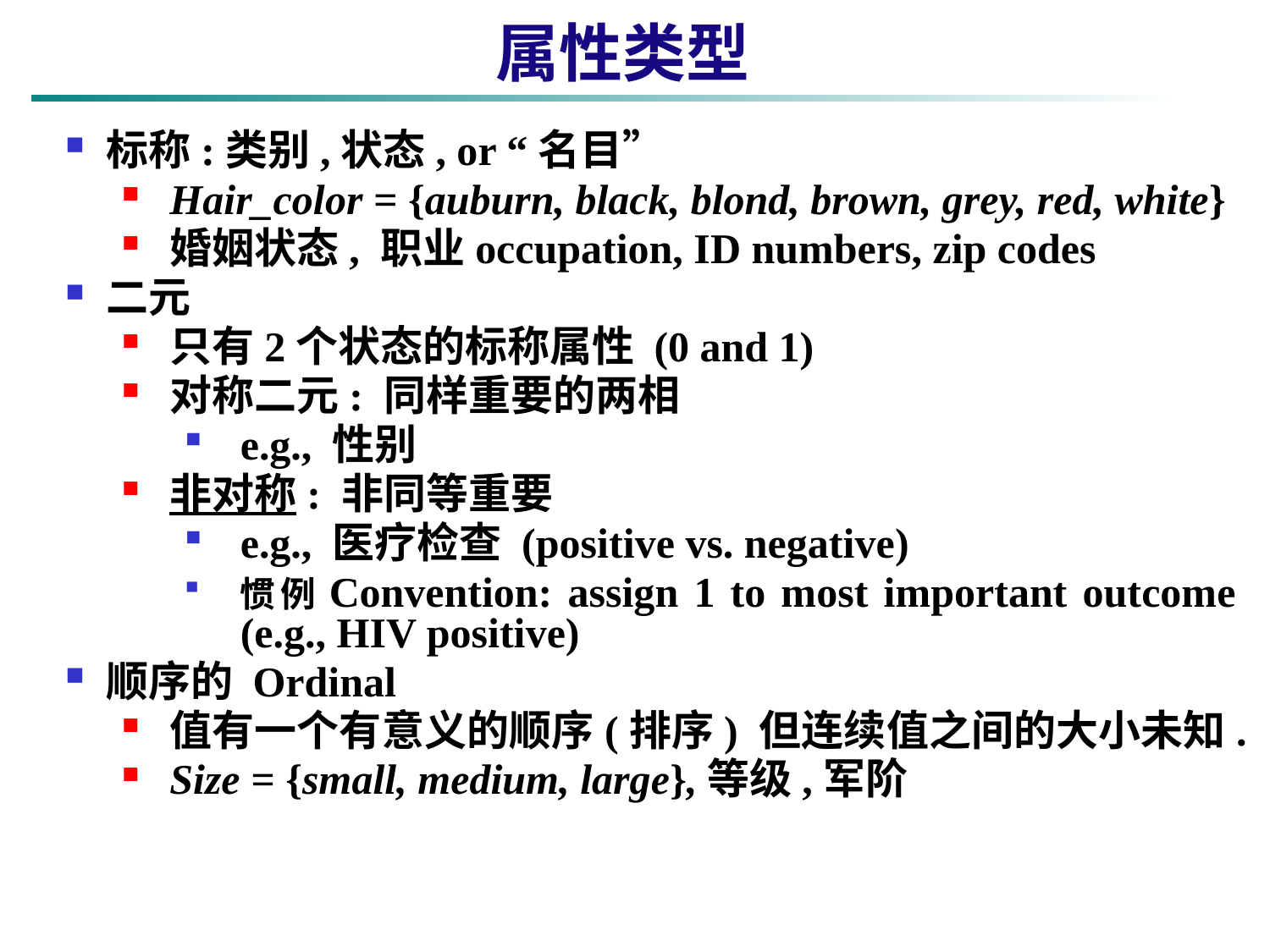

# 属性类型
标称:类别,状态, or “名目”
Hair_color = {auburn, black, blond, brown, grey, red, white}
婚姻状态, 职业occupation, ID numbers, zip codes
二元
只有2个状态的标称属性 (0 and 1)
对称二元: 同样重要的两相
e.g., 性别
非对称: 非同等重要
e.g., 医疗检查 (positive vs. negative)
惯例Convention: assign 1 to most important outcome (e.g., HIV positive)
顺序的 Ordinal
值有一个有意义的顺序(排序) 但连续值之间的大小未知.
Size = {small, medium, large},等级,军阶
7